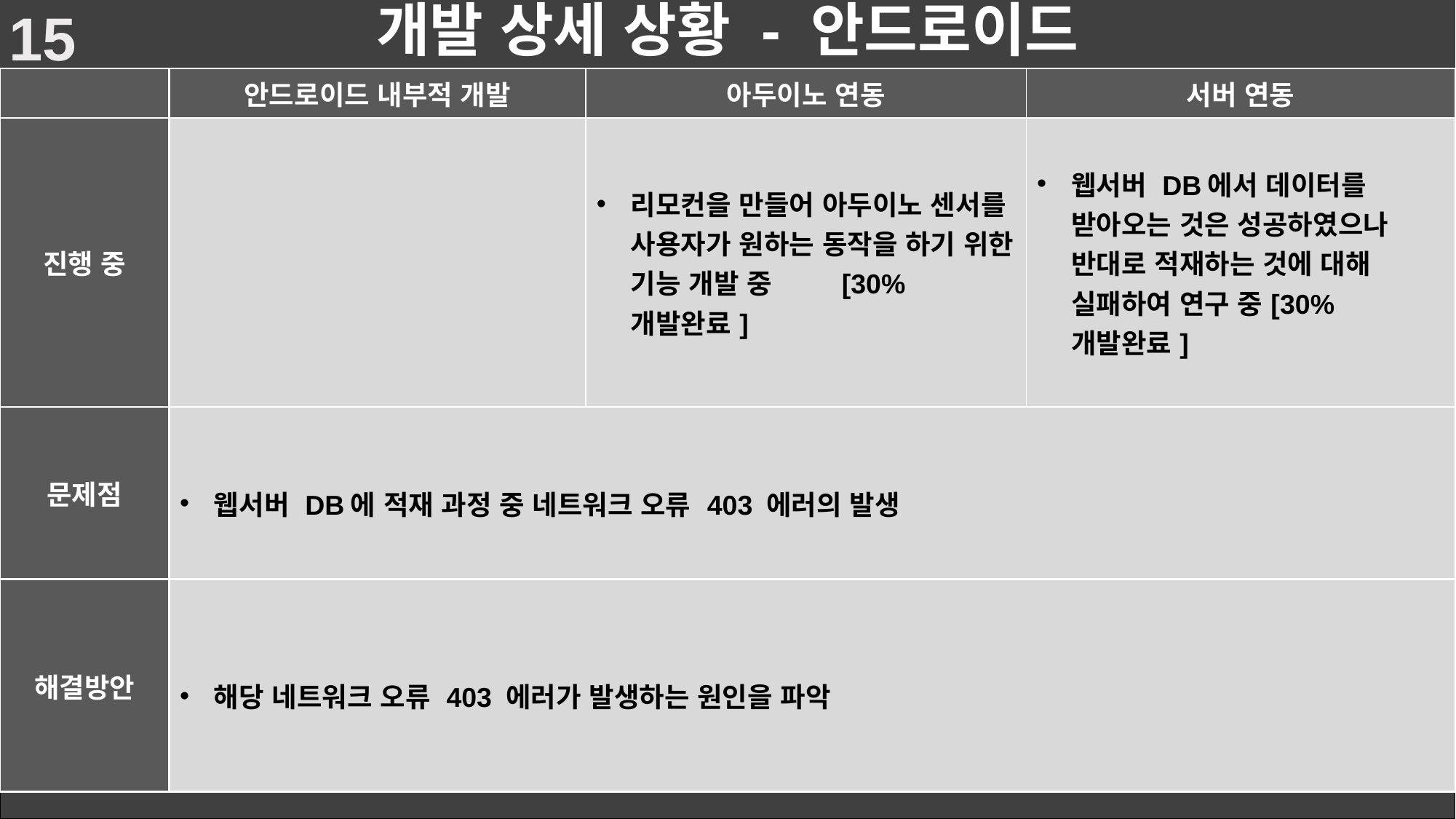

15
# 개발 상세 상황 - 안드로이드

|  | 안드로이드 내부적 개발 | 아두이노 연동 | 서버 연동 |
| --- | --- | --- | --- |
| 진행 중 |  | 리모컨을 만들어 아두이노 센서를 사용자가 원하는 동작을 하기 위한 기능 개발 중 [30% 개발완료] | 웹서버 DB에서 데이터를 받아오는 것은 성공하였으나 반대로 적재하는 것에 대해 실패하여 연구 중[30% 개발완료] |
| 문제점 | 웹서버 DB에 적재 과정 중 네트워크 오류 403 에러의 발생 |  |  |
| 해결방안 | 해당 네트워크 오류 403 에러가 발생하는 원인을 파악 |  |  |